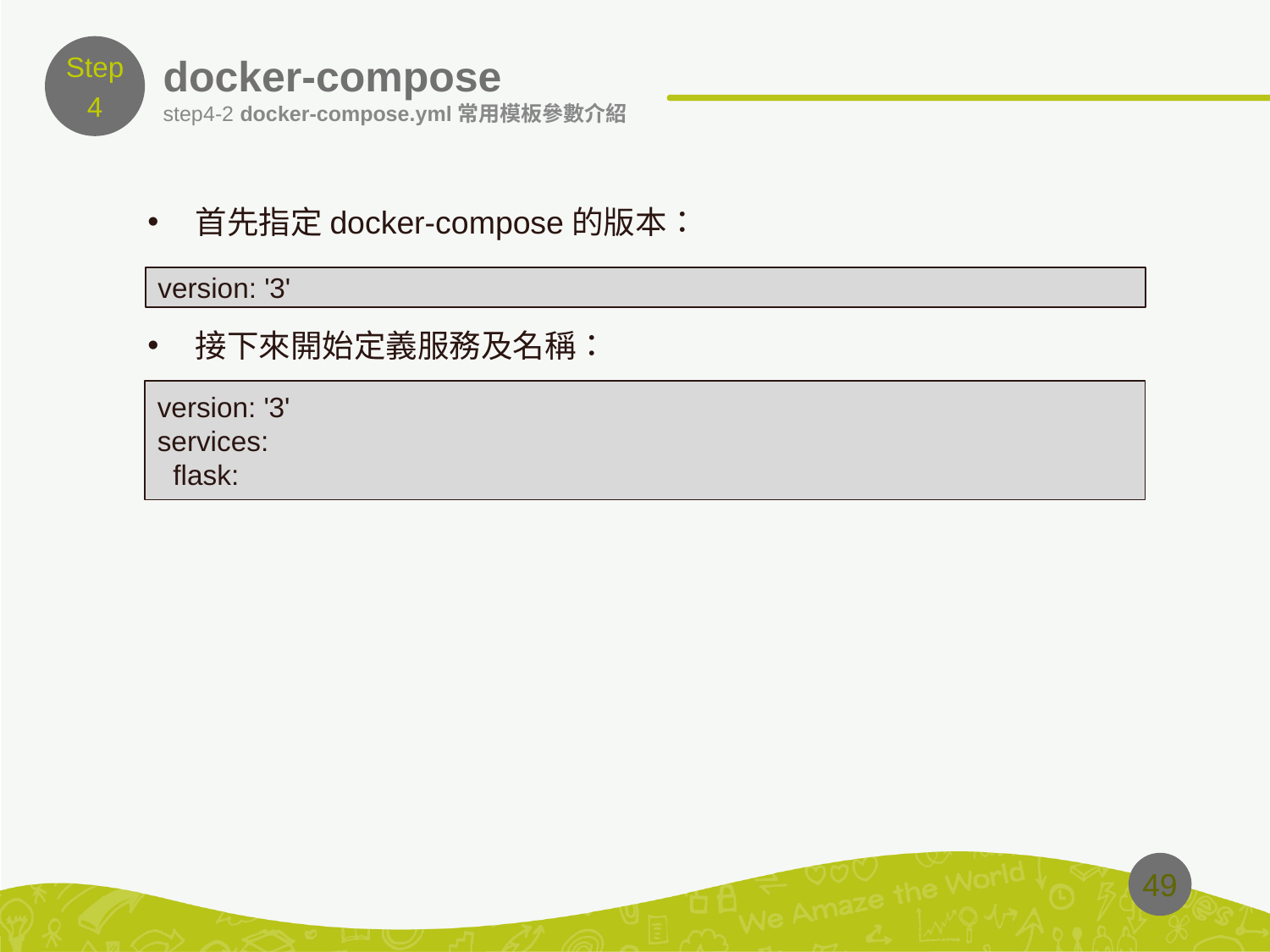

Step
4
# docker-compose
step4-2 docker-compose.yml常用模板參數介紹
首先指定docker-compose的版本：

接下來開始定義服務及名稱：

version: '3'
version: '3'
services:
  flask:
49